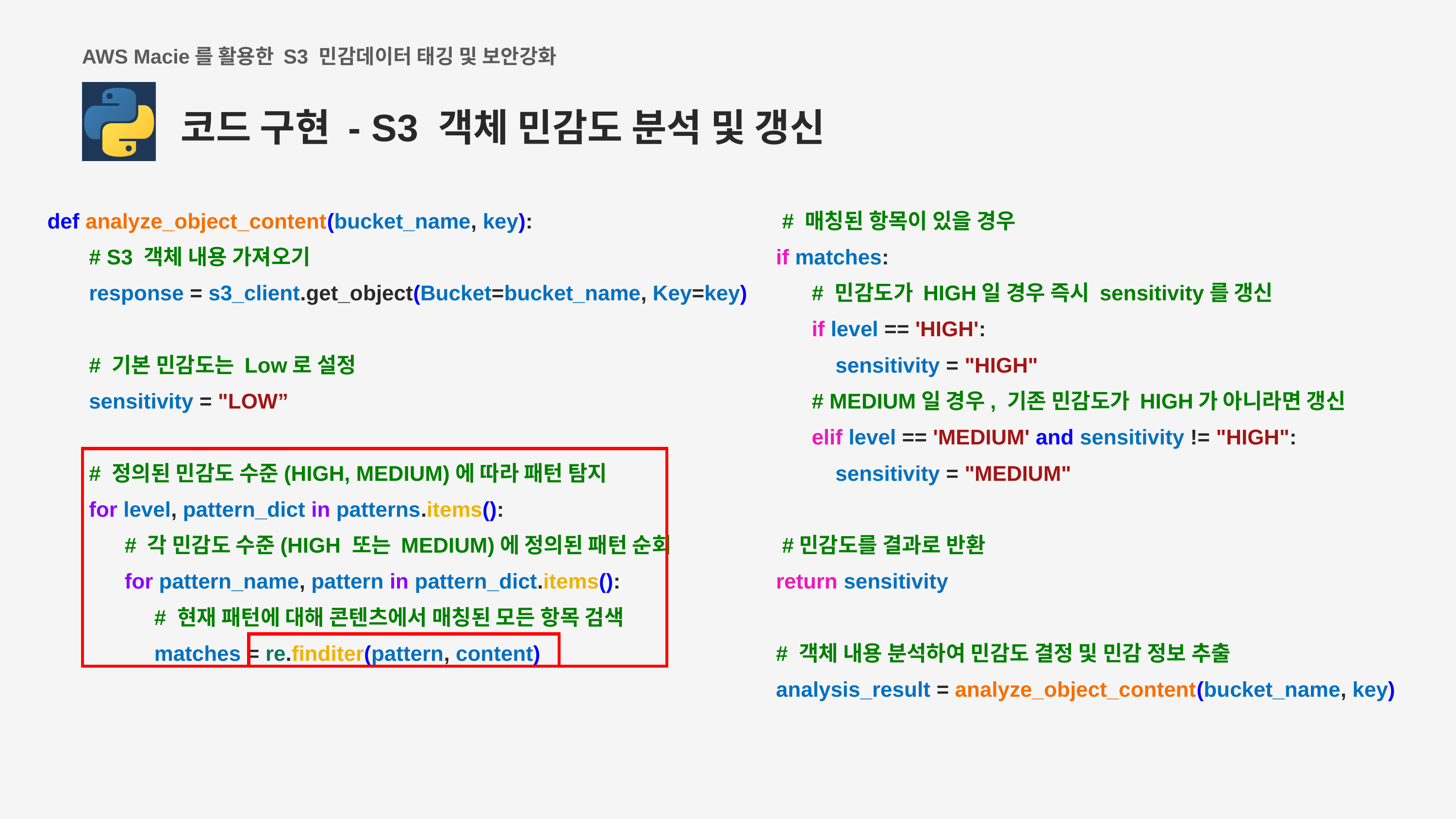

AWS Macie를 활용한 S3 민감데이터 태깅 및 보안강화

코드 구현 - S3 객체 민감도 분석 및 갱신

def analyze_object_content(bucket_name, key):
       # S3 객체 내용 가져오기
       response = s3_client.get_object(Bucket=bucket_name, Key=key)

       # 기본 민감도는 Low로 설정
       sensitivity = "LOW”

       # 정의된 민감도 수준(HIGH, MEDIUM)에 따라 패턴 탐지
       for level, pattern_dict in patterns.items():
             # 각 민감도 수준(HIGH 또는 MEDIUM)에 정의된 패턴 순회
             for pattern_name, pattern in pattern_dict.items():
                  # 현재 패턴에 대해 콘텐츠에서 매칭된 모든 항목 검색
                  matches = re.finditer(pattern, content)

 # 매칭된 항목이 있을 경우
if matches:
      # 민감도가 HIGH일 경우 즉시 sensitivity를 갱신
      if level == 'HIGH':
          sensitivity = "HIGH"
      # MEDIUM일 경우, 기존 민감도가 HIGH가 아니라면 갱신
      elif level == 'MEDIUM' and sensitivity != "HIGH":
          sensitivity = "MEDIUM"

 #민감도를 결과로 반환
return sensitivity

# 객체 내용 분석하여 민감도 결정 및 민감 정보 추출
analysis_result = analyze_object_content(bucket_name, key)